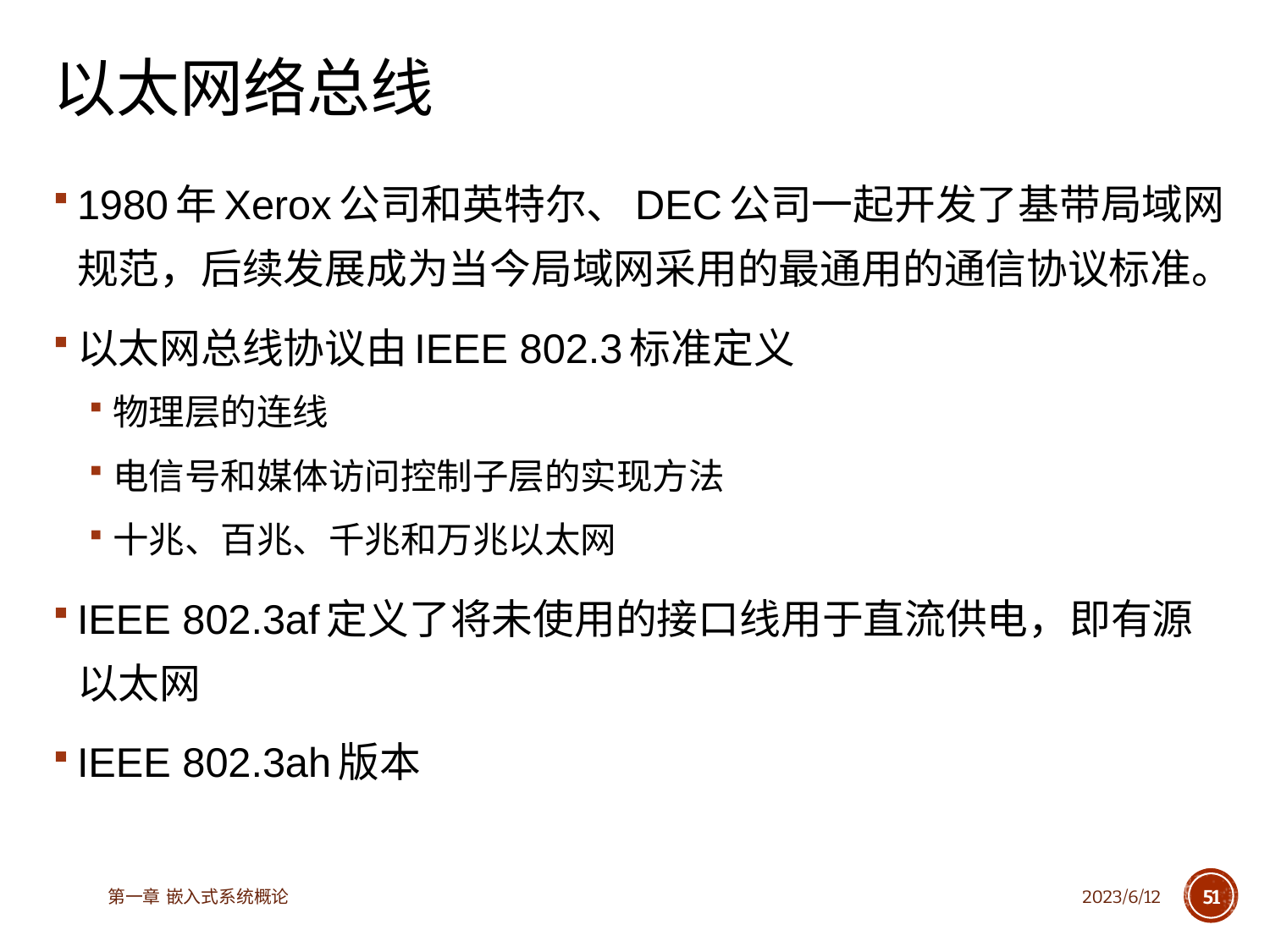

# 以太网络总线
1980年Xerox公司和英特尔、DEC公司一起开发了基带局域网规范，后续发展成为当今局域网采用的最通用的通信协议标准。
以太网总线协议由IEEE 802.3标准定义
物理层的连线
电信号和媒体访问控制子层的实现方法
十兆、百兆、千兆和万兆以太网
IEEE 802.3af定义了将未使用的接口线用于直流供电，即有源以太网
IEEE 802.3ah版本
第一章 嵌入式系统概论
2023/6/12
51